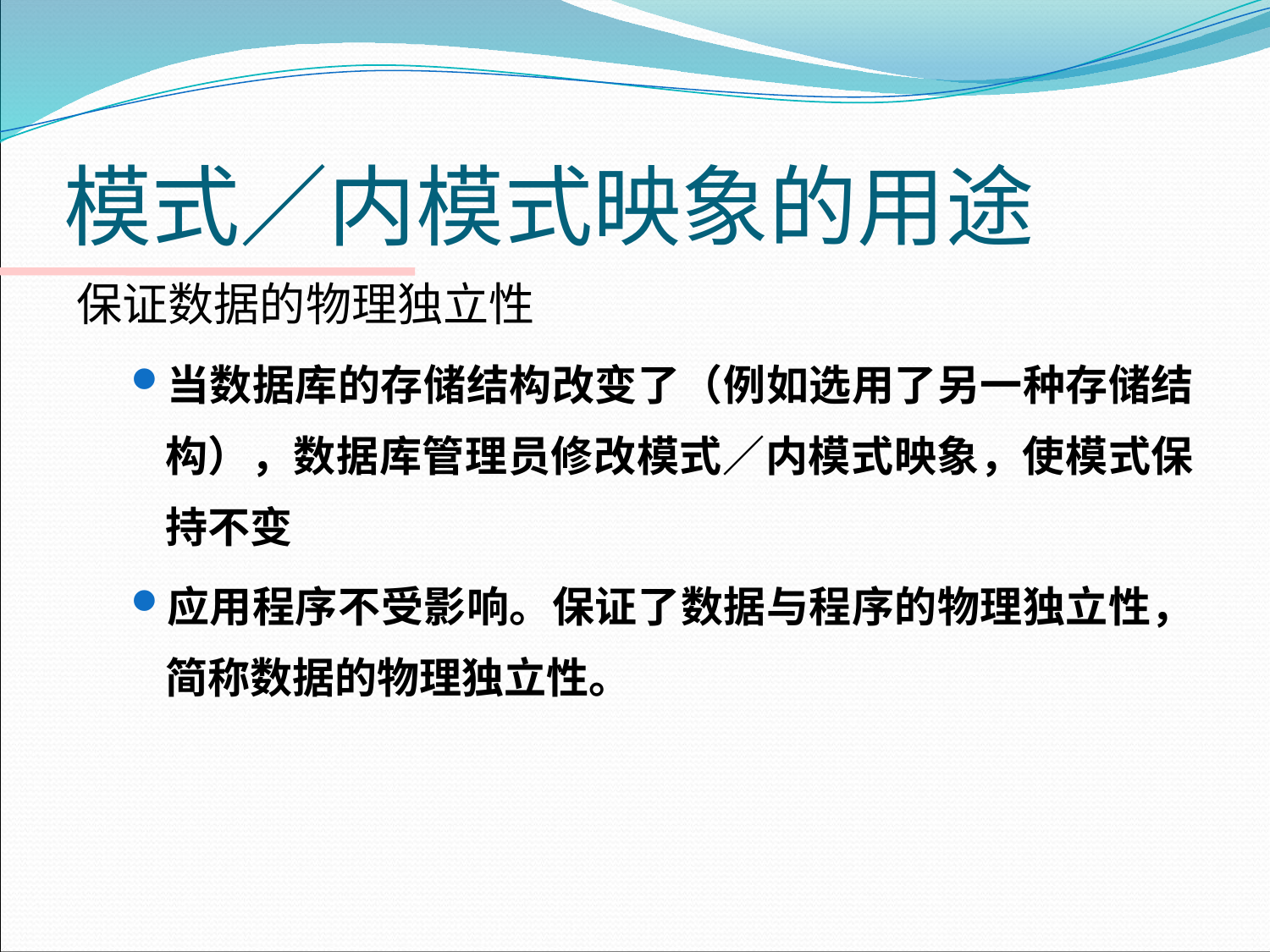

# 模式／内模式映象的用途
保证数据的物理独立性
当数据库的存储结构改变了（例如选用了另一种存储结构），数据库管理员修改模式／内模式映象，使模式保持不变
应用程序不受影响。保证了数据与程序的物理独立性，简称数据的物理独立性。

82